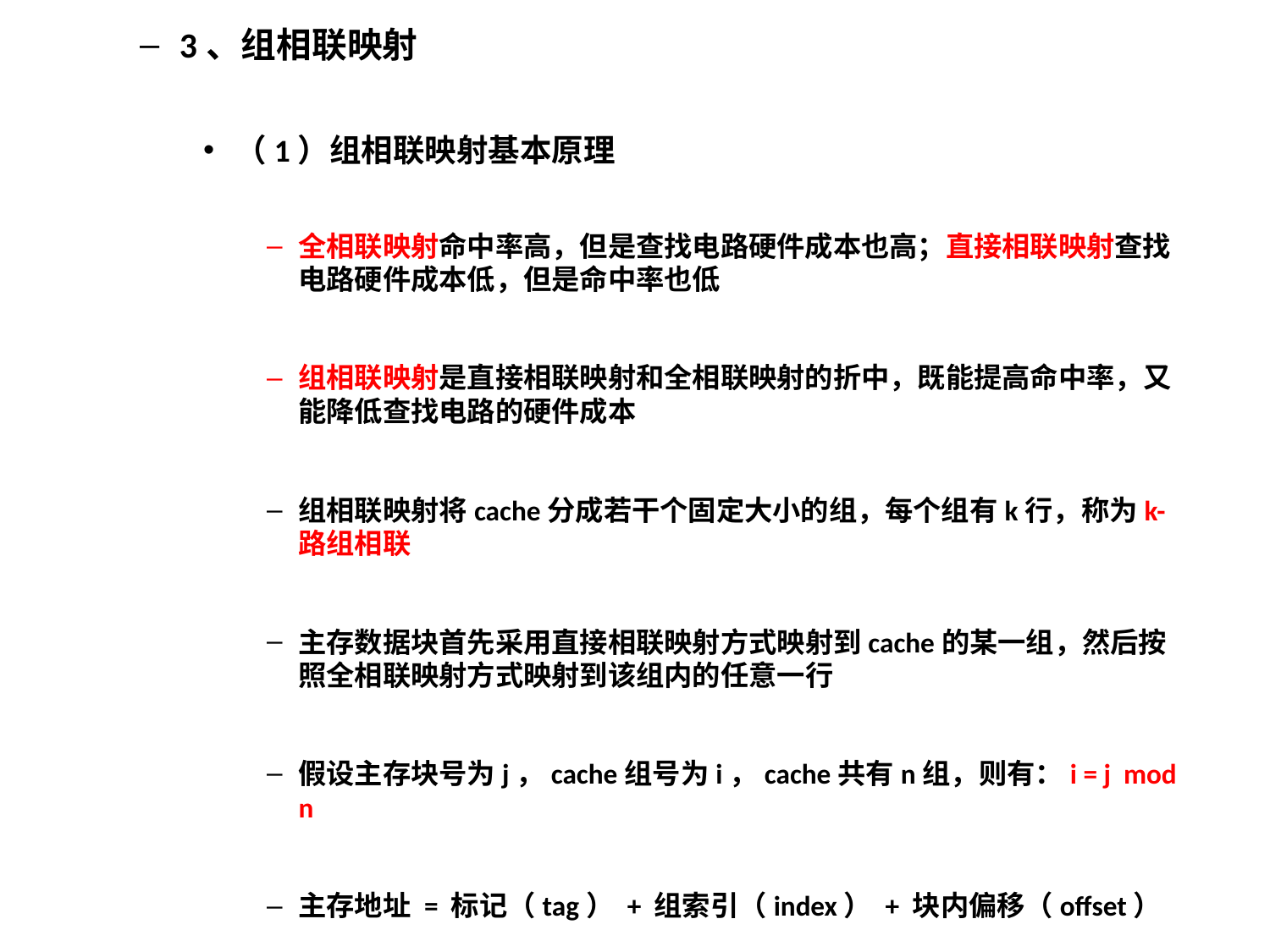

3、组相联映射

（1）组相联映射基本原理

全相联映射命中率高，但是查找电路硬件成本也高；直接相联映射查找电路硬件成本低，但是命中率也低

组相联映射是直接相联映射和全相联映射的折中，既能提高命中率，又能降低查找电路的硬件成本

组相联映射将cache分成若干个固定大小的组，每个组有k行，称为k-路组相联

主存数据块首先采用直接相联映射方式映射到cache的某一组，然后按照全相联映射方式映射到该组内的任意一行

假设主存块号为j，cache组号为i，cache共有n组，则有：i = j  mod  n

主存地址 = 标记（tag） + 组索引（index） + 块内偏移（offset）